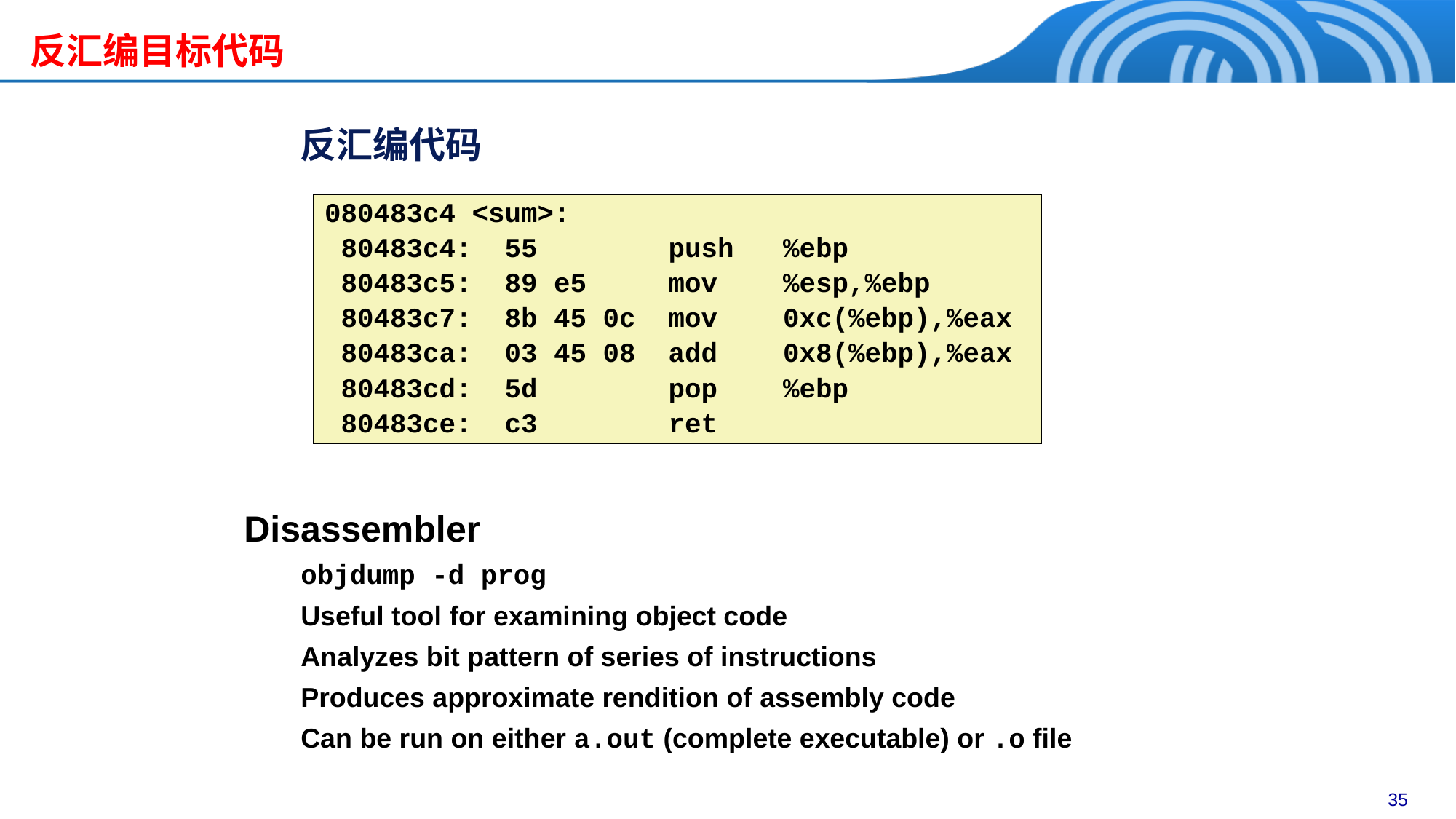

# 反汇编目标代码
反汇编代码

080483c4 <sum>:
 80483c4:  55        push   %ebp
 80483c5:  89 e5     mov    %esp,%ebp
 80483c7:  8b 45 0c  mov    0xc(%ebp),%eax
 80483ca:  03 45 08  add    0x8(%ebp),%eax
 80483cd:  5d        pop    %ebp
 80483ce:  c3        ret
Disassembler
objdump -d prog
Useful tool for examining object code
Analyzes bit pattern of series of instructions
Produces approximate rendition of assembly code
Can be run on either a.out (complete executable) or .o file